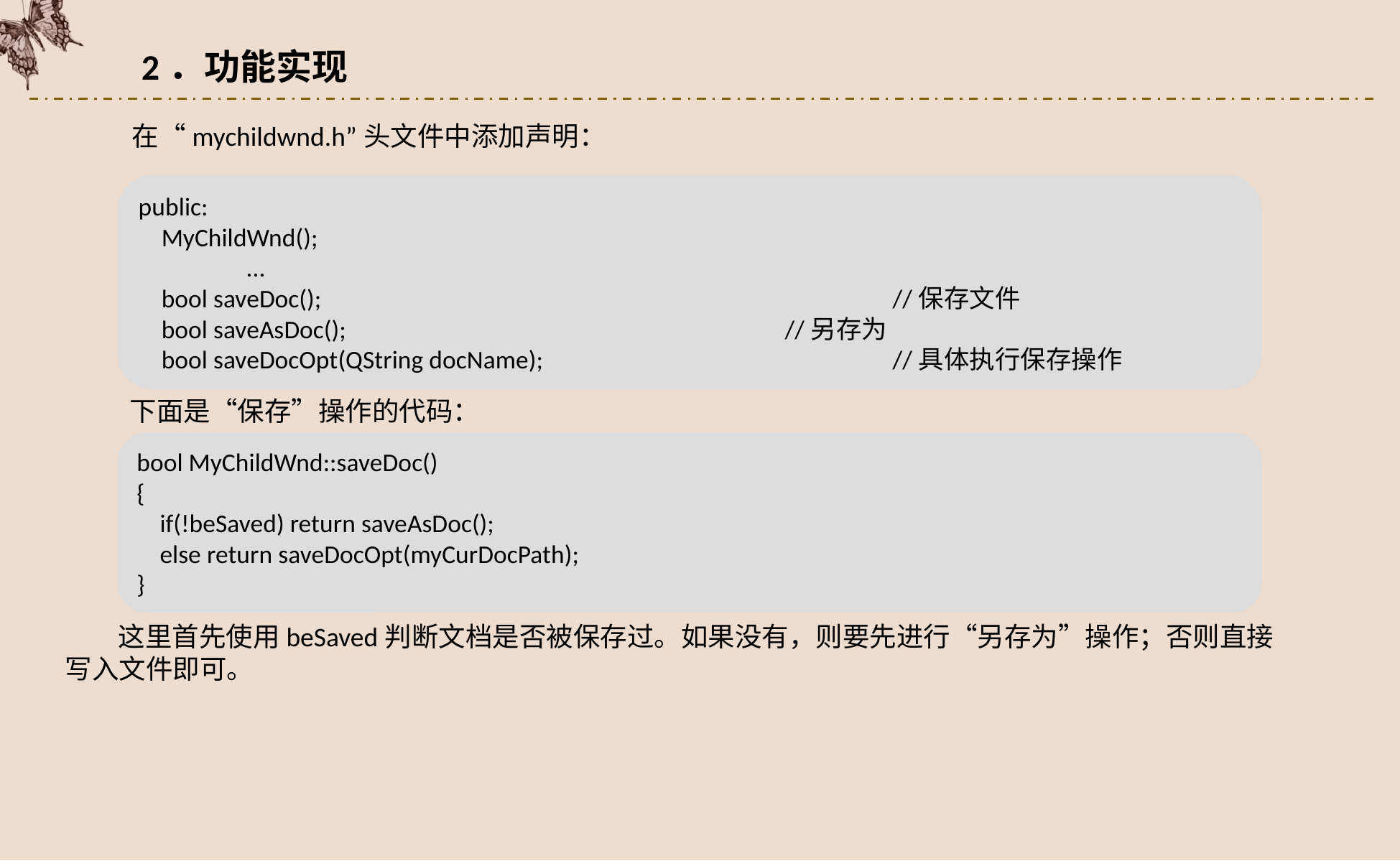

2．功能实现
在“mychildwnd.h”头文件中添加声明：
public:
    MyChildWnd();
	...
    bool saveDoc();						//保存文件
    bool saveAsDoc();					//另存为
    bool saveDocOpt(QString docName);				//具体执行保存操作
下面是“保存”操作的代码：
bool MyChildWnd::saveDoc()
{
    if(!beSaved) return saveAsDoc();
    else return saveDocOpt(myCurDocPath);
}
这里首先使用beSaved判断文档是否被保存过。如果没有，则要先进行“另存为”操作；否则直接写入文件即可。